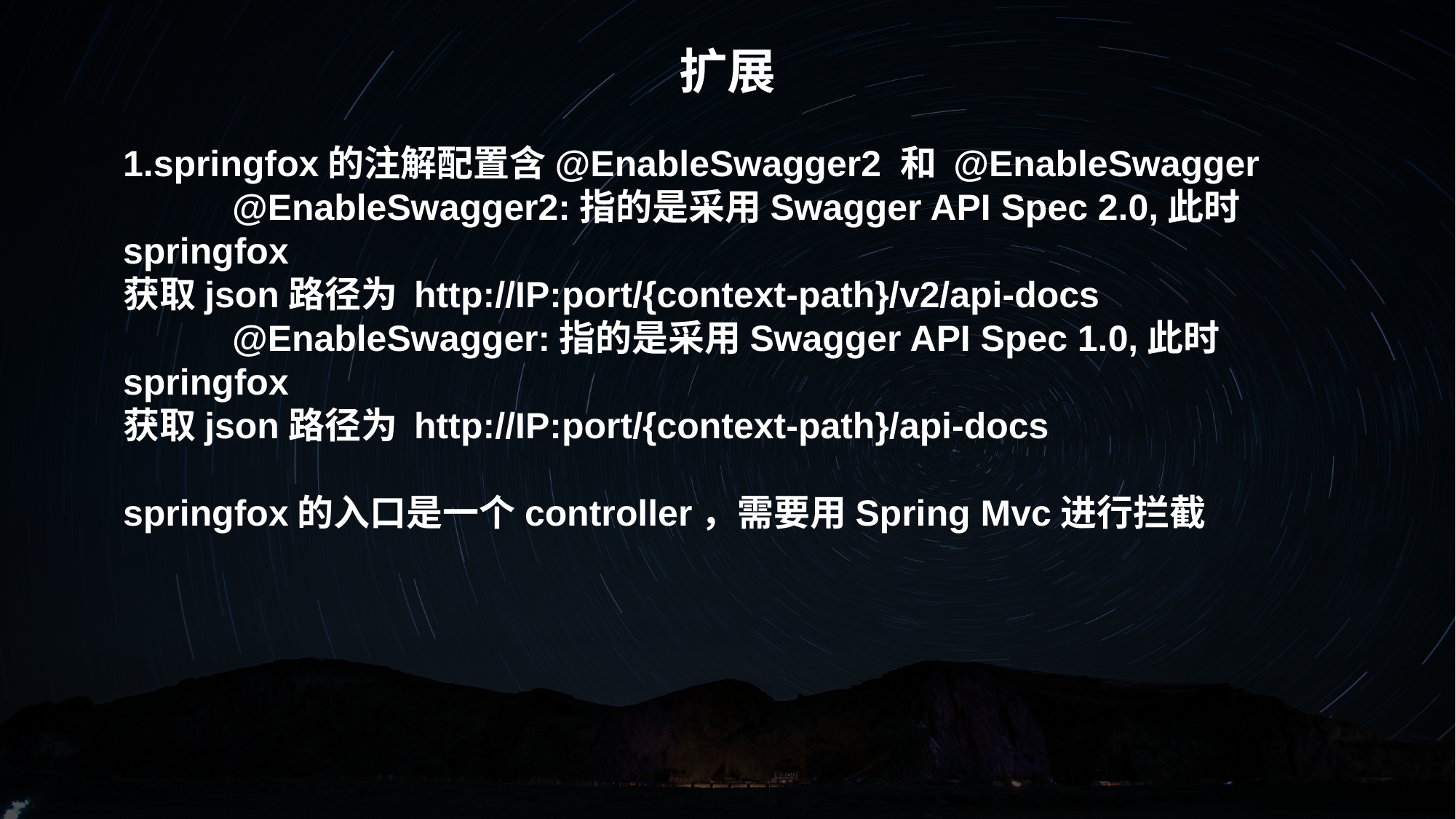

扩展
1.springfox的注解配置含@EnableSwagger2 和 @EnableSwagger
	@EnableSwagger2:指的是采用Swagger API Spec 2.0,此时springfox
获取json路径为 http://IP:port/{context-path}/v2/api-docs
	@EnableSwagger:指的是采用Swagger API Spec 1.0,此时springfox
获取json路径为 http://IP:port/{context-path}/api-docs

springfox的入口是一个controller，需要用Spring Mvc进行拦截